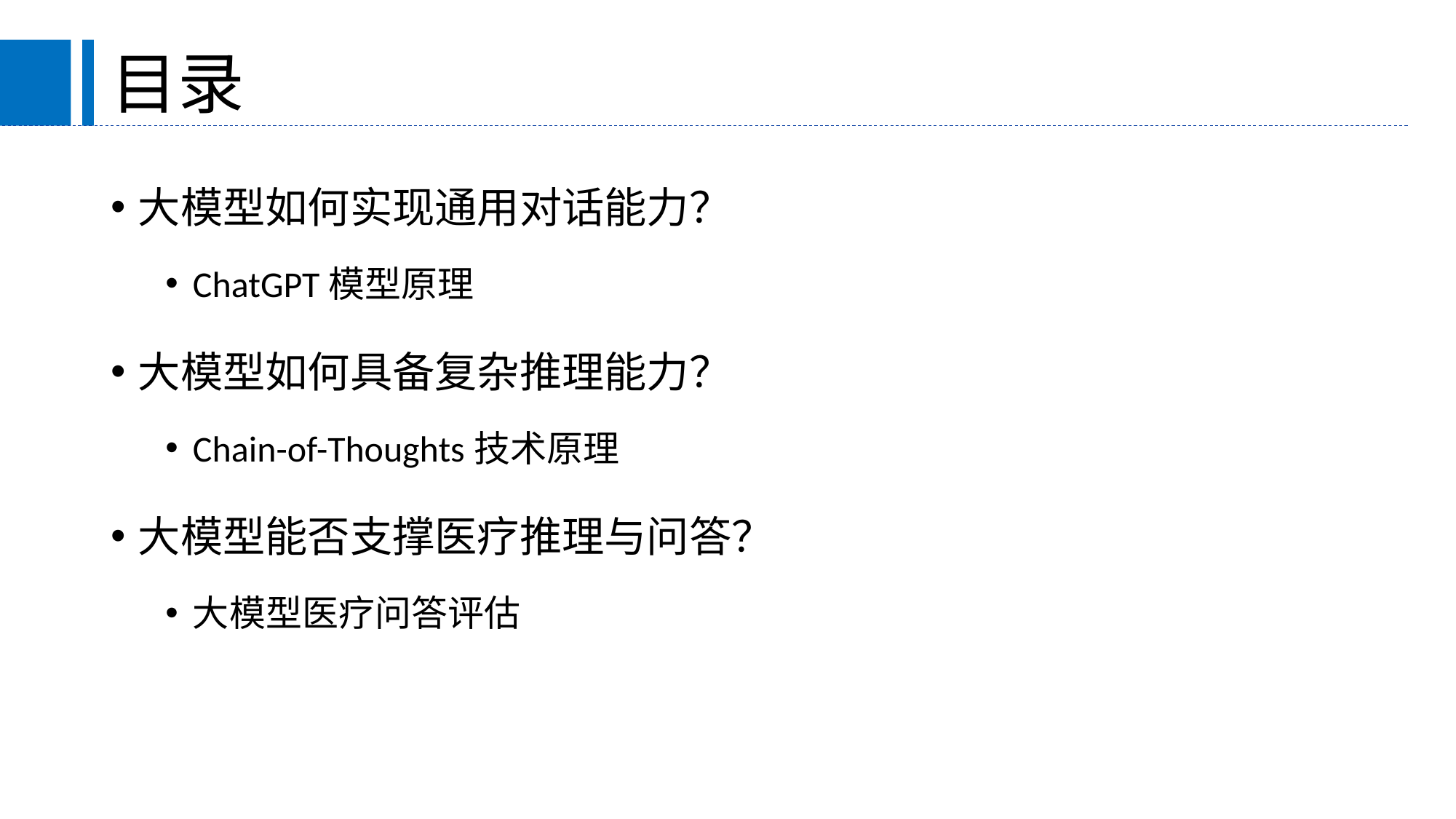

# 目录
大模型如何实现通用对话能力？
ChatGPT模型原理
大模型如何具备复杂推理能力？
Chain-of-Thoughts技术原理
大模型能否支撑医疗推理与问答？
大模型医疗问答评估